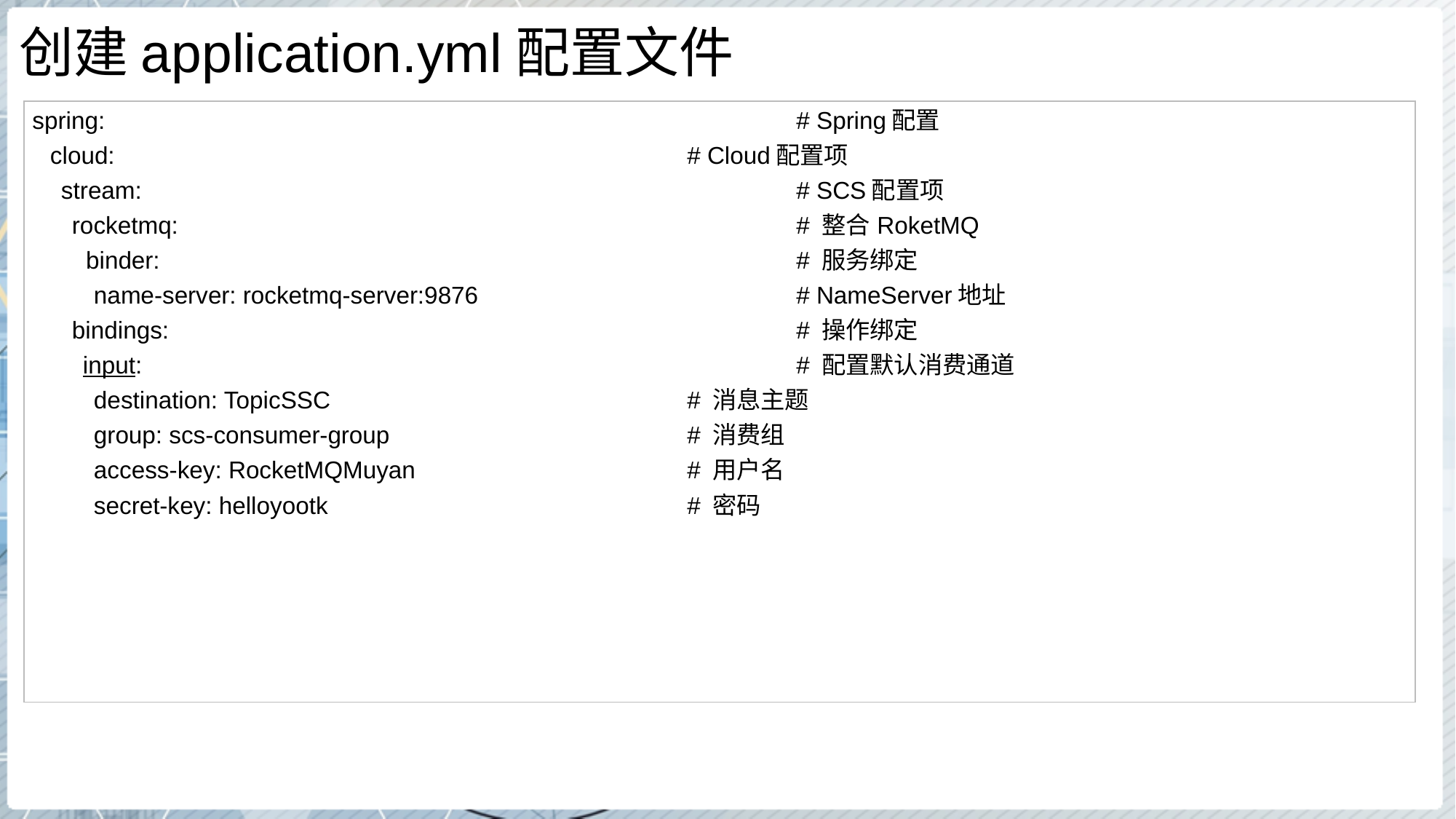

# 创建application.yml配置文件
| spring: # Spring配置 cloud: # Cloud配置项 stream: # SCS配置项 rocketmq: # 整合RoketMQ binder: # 服务绑定 name-server: rocketmq-server:9876 # NameServer地址 bindings: # 操作绑定 input: # 配置默认消费通道 destination: TopicSSC # 消息主题 group: scs-consumer-group # 消费组 access-key: RocketMQMuyan # 用户名 secret-key: helloyootk # 密码 |
| --- |